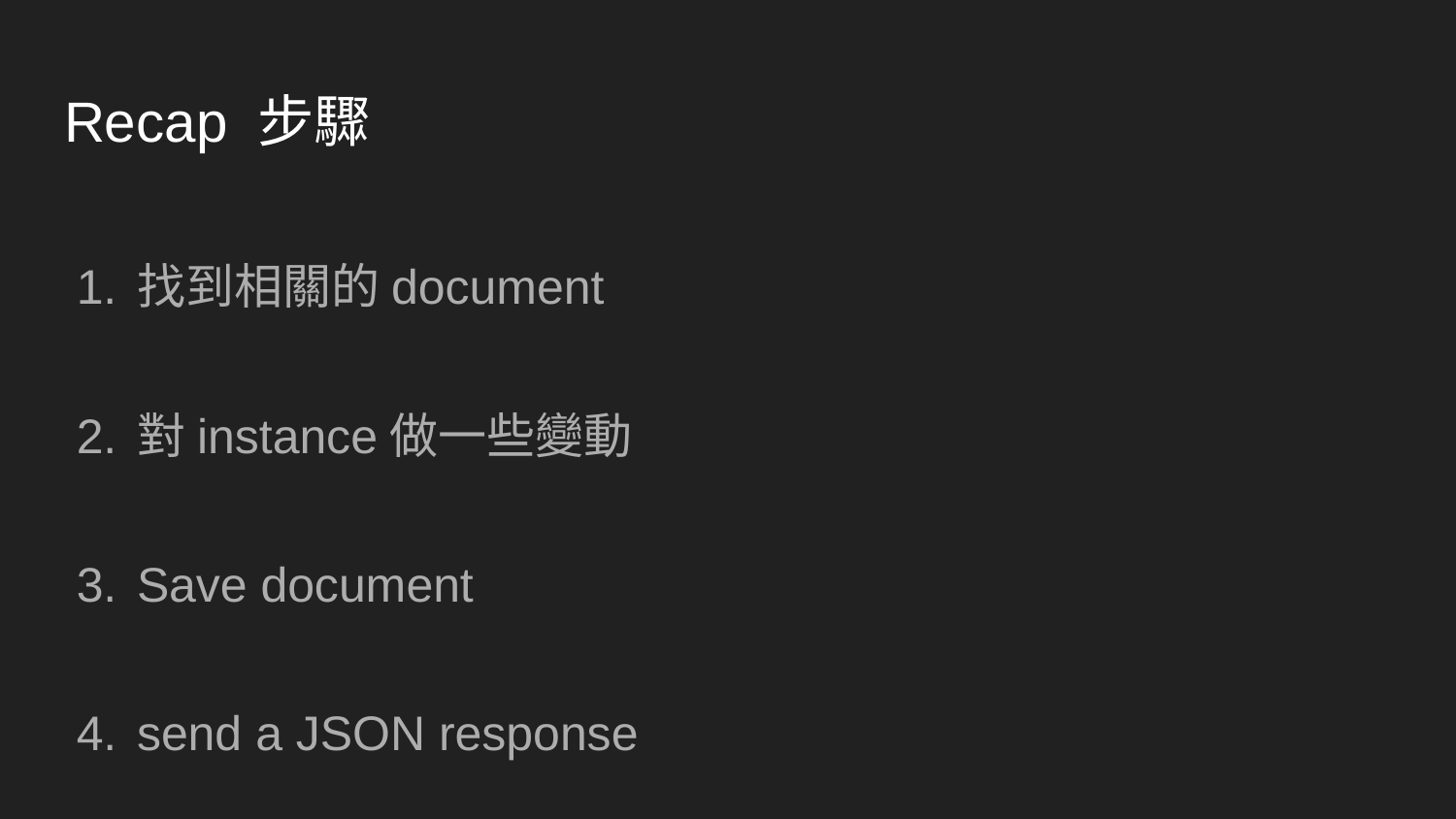

# Recap 步驟
找到相關的document
對instance做一些變動
Save document
send a JSON response